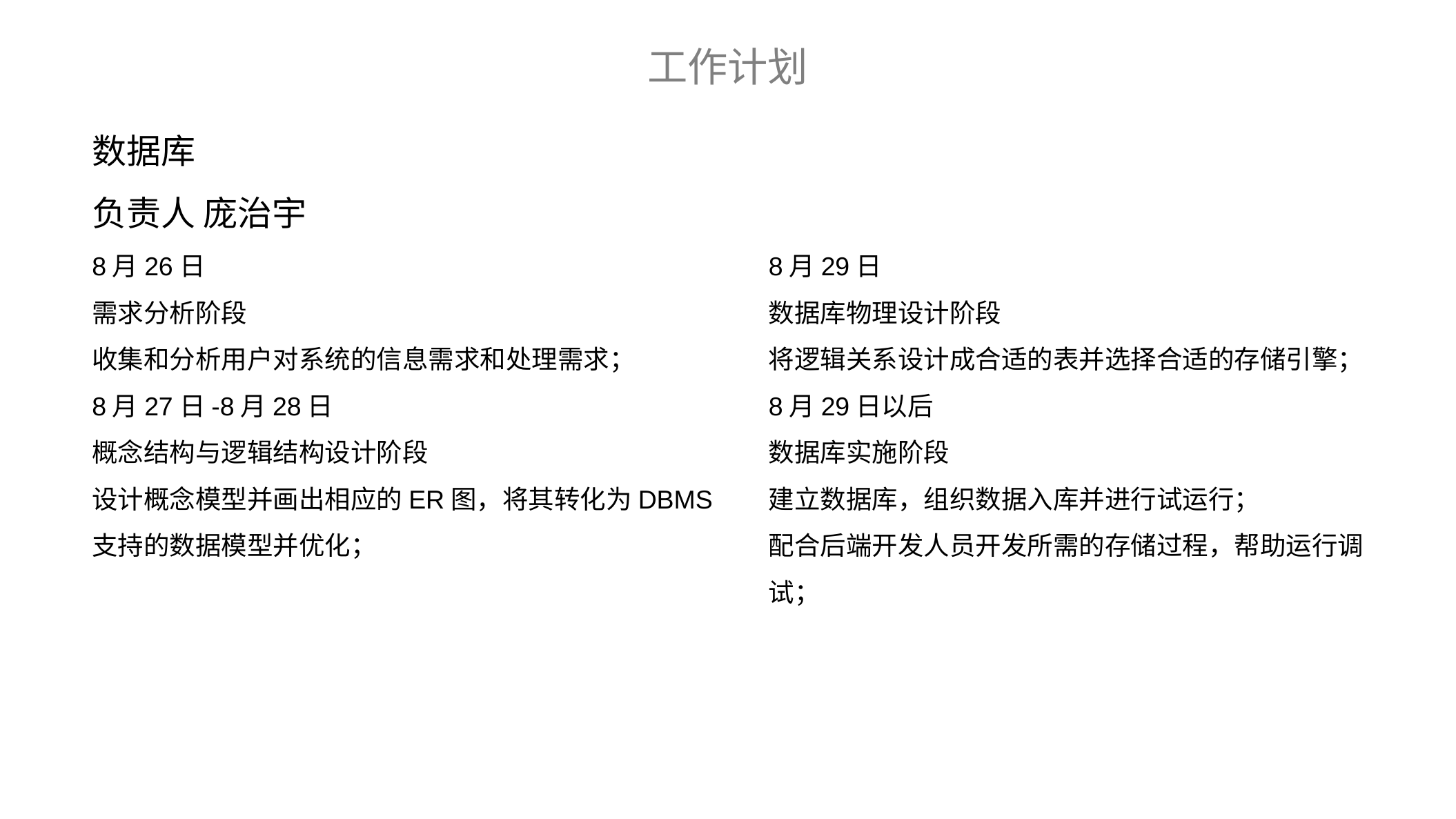

工作计划
数据库
负责人 庞治宇
8月29日
数据库物理设计阶段
将逻辑关系设计成合适的表并选择合适的存储引擎；
8月29日以后
数据库实施阶段
建立数据库，组织数据入库并进行试运行；
配合后端开发人员开发所需的存储过程，帮助运行调试；
8月26日
需求分析阶段
收集和分析用户对系统的信息需求和处理需求；
8月27日-8月28日
概念结构与逻辑结构设计阶段
设计概念模型并画出相应的ER图，将其转化为DBMS支持的数据模型并优化；